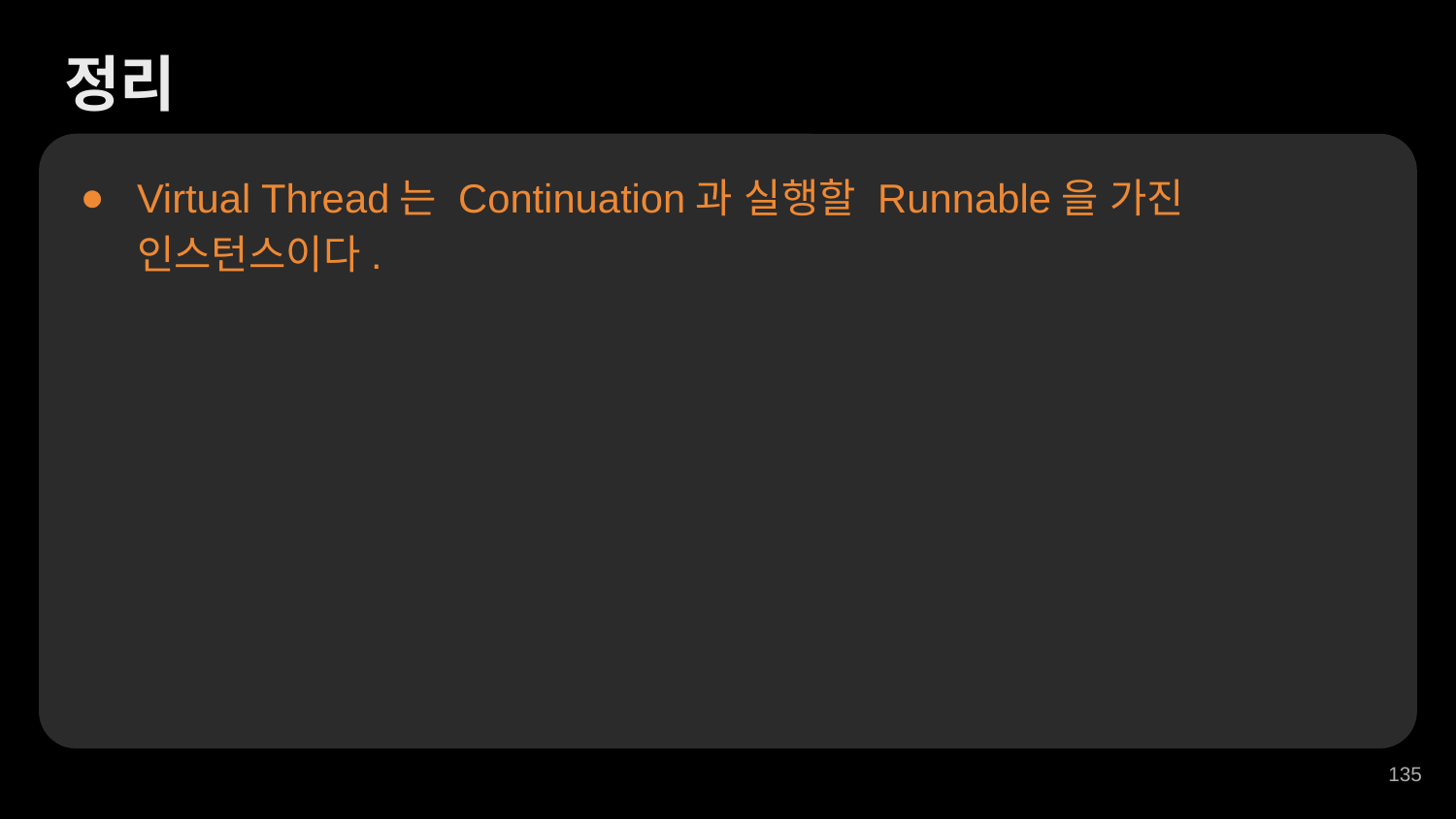

정리

Virtual Thread는 Continuation과 실행할 Runnable을 가진 인스턴스이다.

135